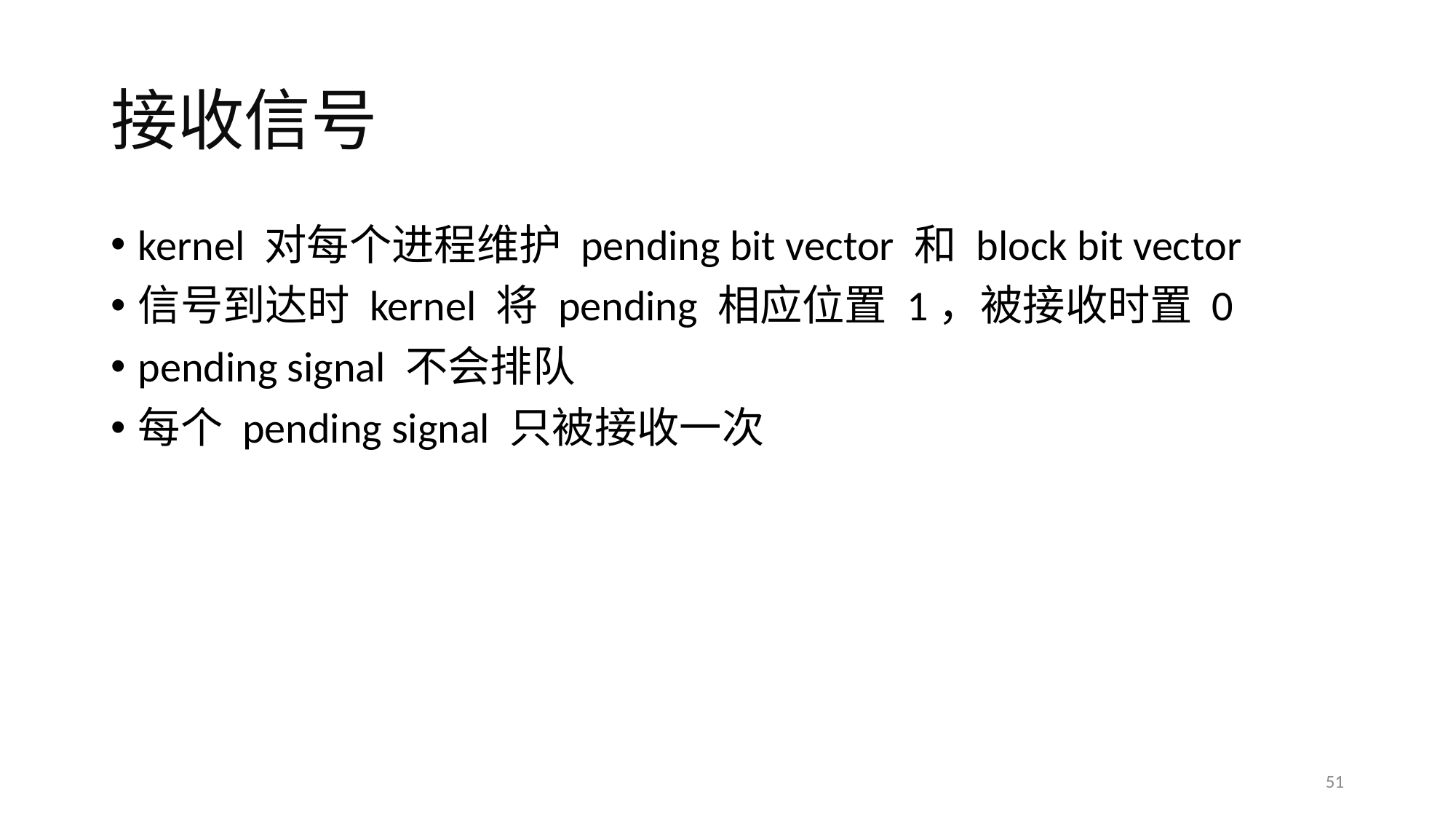

# 接收信号
kernel 对每个进程维护 pending bit vector 和 block bit vector
信号到达时 kernel 将 pending 相应位置 1，被接收时置 0
pending signal 不会排队
每个 pending signal 只被接收一次

51